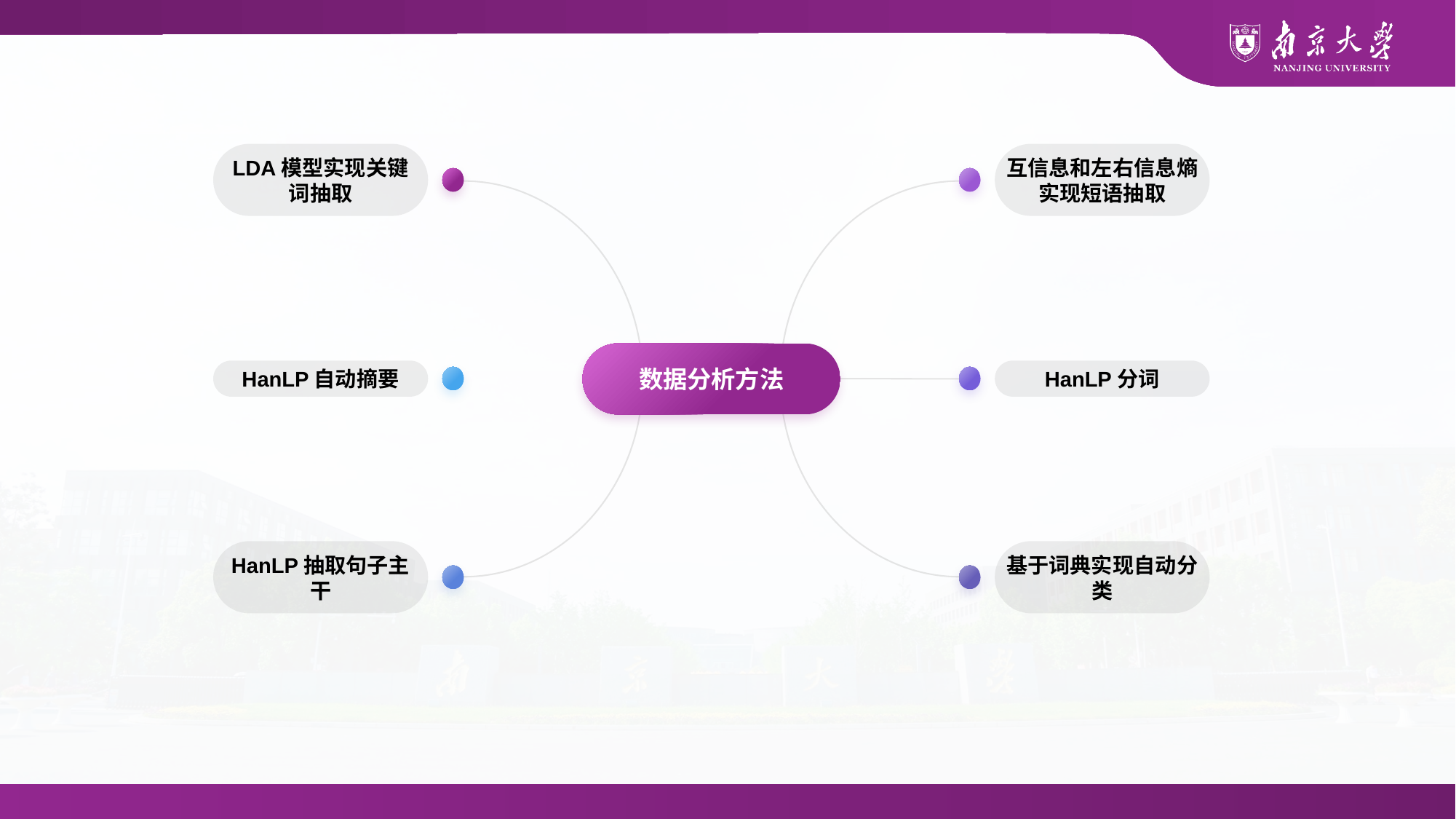

LDA模型实现关键词抽取

互信息和左右信息熵实现短语抽取

HanLP分词

基于词典实现自动分类

数据分析方法
HanLP自动摘要

HanLP抽取句子主干